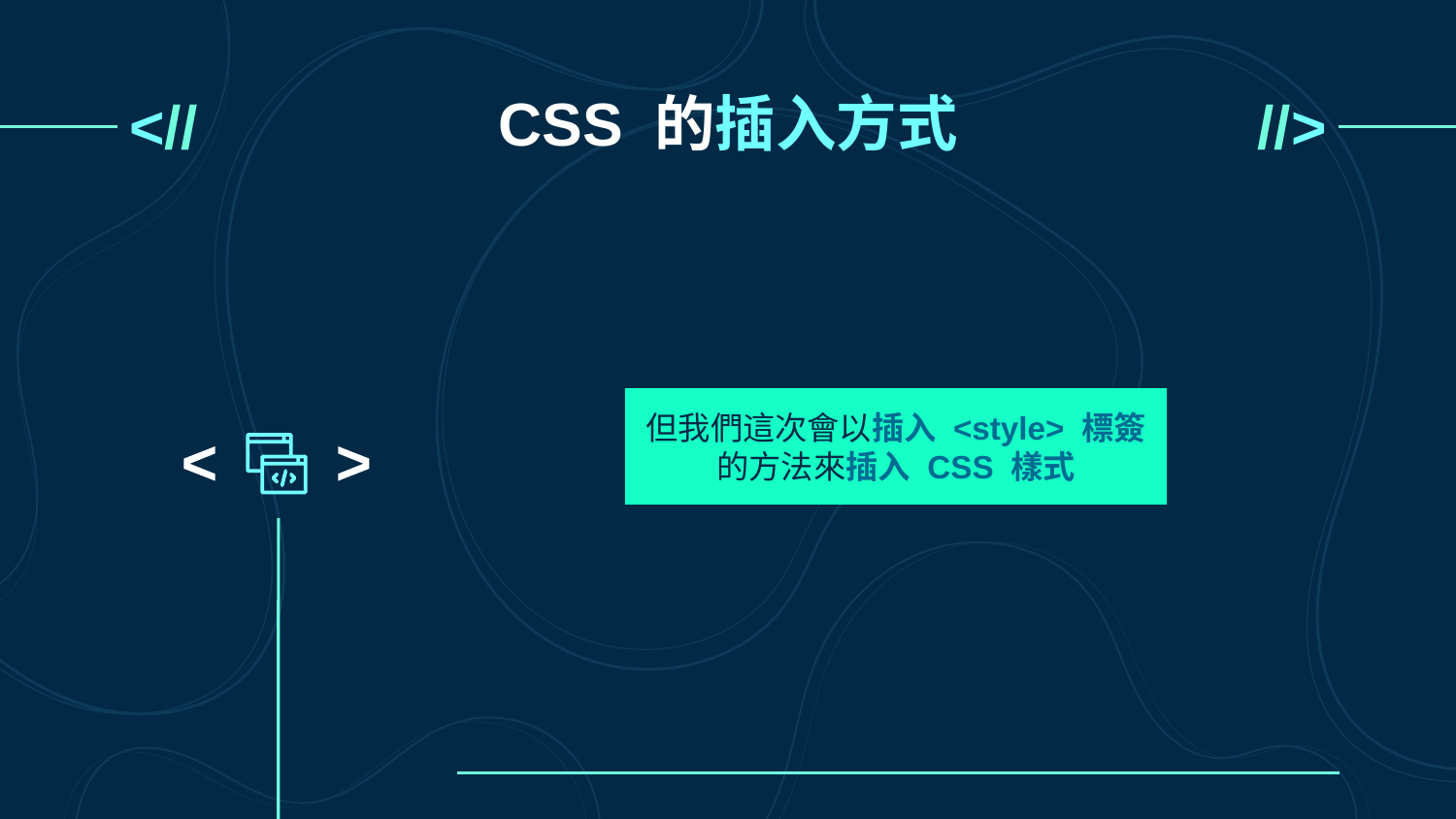

# CSS 的插入方式
<//
//>
但我們這次會以插入 <style> 標簽的方法來插入 CSS 樣式

<
<